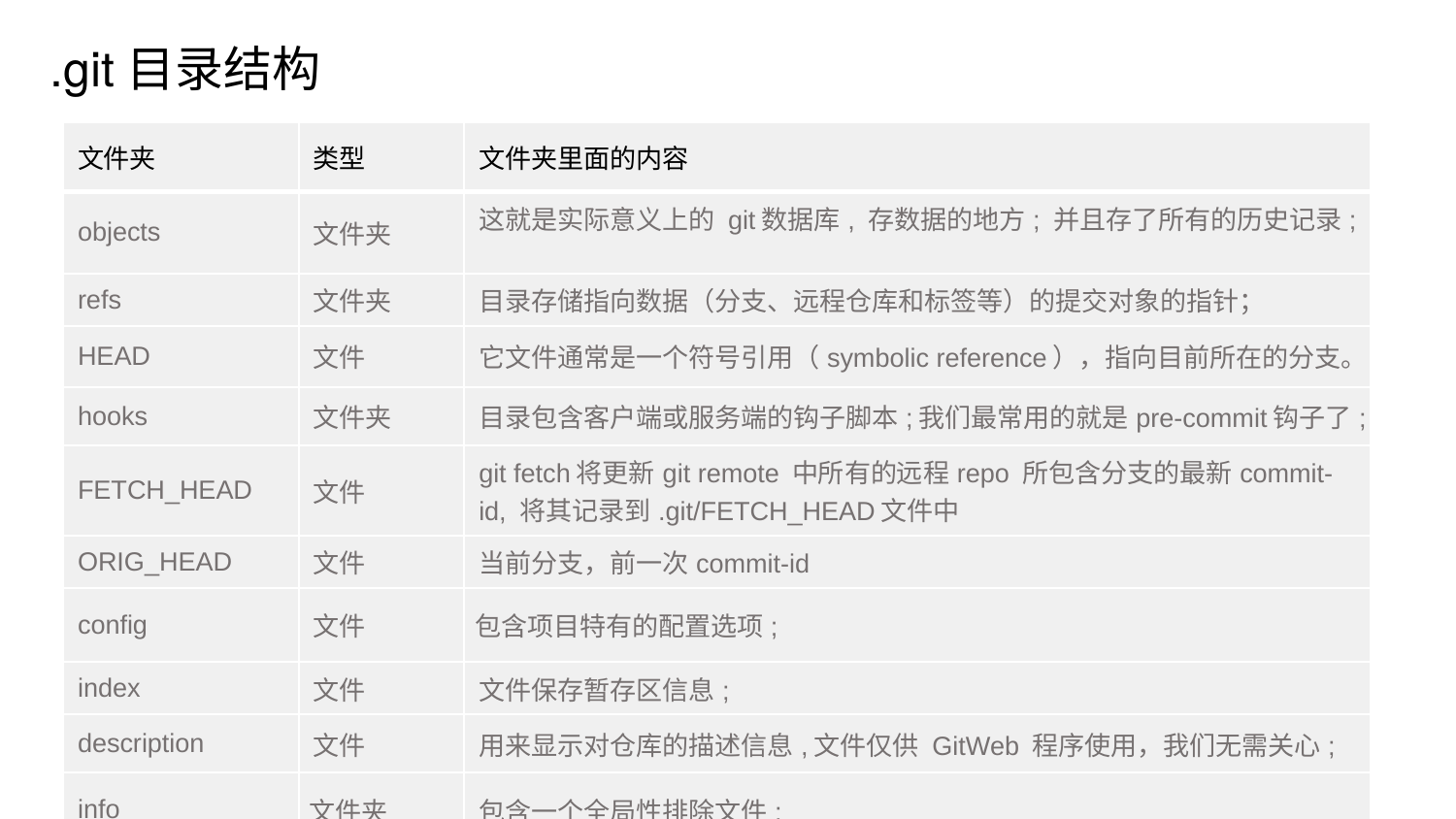

.git目录结构
| 文件夹 | 类型 | 文件夹里面的内容 |
| --- | --- | --- |
| objects | 文件夹 | 这就是实际意义上的 git数据库, 存数据的地方; 并且存了所有的历史记录; |
| refs | 文件夹 | 目录存储指向数据（分支、远程仓库和标签等）的提交对象的指针； |
| HEAD | 文件 | 它文件通常是一个符号引用（symbolic reference），指向目前所在的分支。 |
| hooks | 文件夹 | 目录包含客户端或服务端的钩子脚本;我们最常用的就是pre-commit钩子了; |
| FETCH\_HEAD | 文件 | git fetch将更新git remote 中所有的远程repo 所包含分支的最新commit-id, 将其记录到.git/FETCH\_HEAD文件中 |
| ORIG\_HEAD | 文件 | 当前分支，前一次commit-id |
| config | 文件 | 包含项目特有的配置选项; |
| index | 文件 | 文件保存暂存区信息; |
| description | 文件 | 用来显示对仓库的描述信息,文件仅供 GitWeb 程序使用，我们无需关心; |
| info | 文件夹 | 包含一个全局性排除文件; |